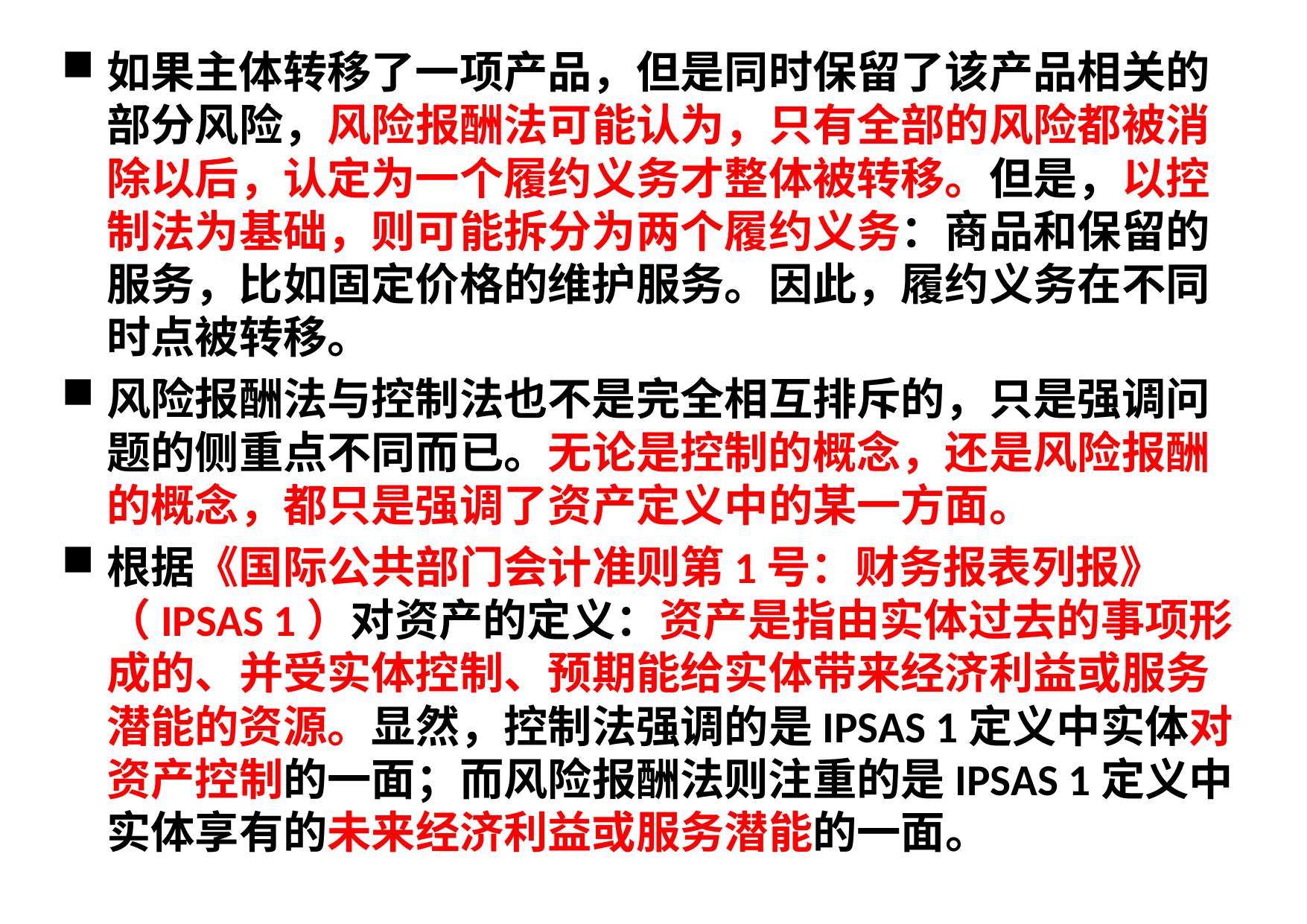

如果主体转移了一项产品，但是同时保留了该产品相关的部分风险，风险报酬法可能认为，只有全部的风险都被消除以后，认定为一个履约义务才整体被转移。但是，以控制法为基础，则可能拆分为两个履约义务：商品和保留的服务，比如固定价格的维护服务。因此，履约义务在不同时点被转移。
风险报酬法与控制法也不是完全相互排斥的，只是强调问题的侧重点不同而已。无论是控制的概念，还是风险报酬的概念，都只是强调了资产定义中的某一方面。
根据《国际公共部门会计准则第1号：财务报表列报》（IPSAS 1）对资产的定义：资产是指由实体过去的事项形成的、并受实体控制、预期能给实体带来经济利益或服务潜能的资源。显然，控制法强调的是IPSAS 1定义中实体对资产控制的一面；而风险报酬法则注重的是IPSAS 1定义中实体享有的未来经济利益或服务潜能的一面。

85